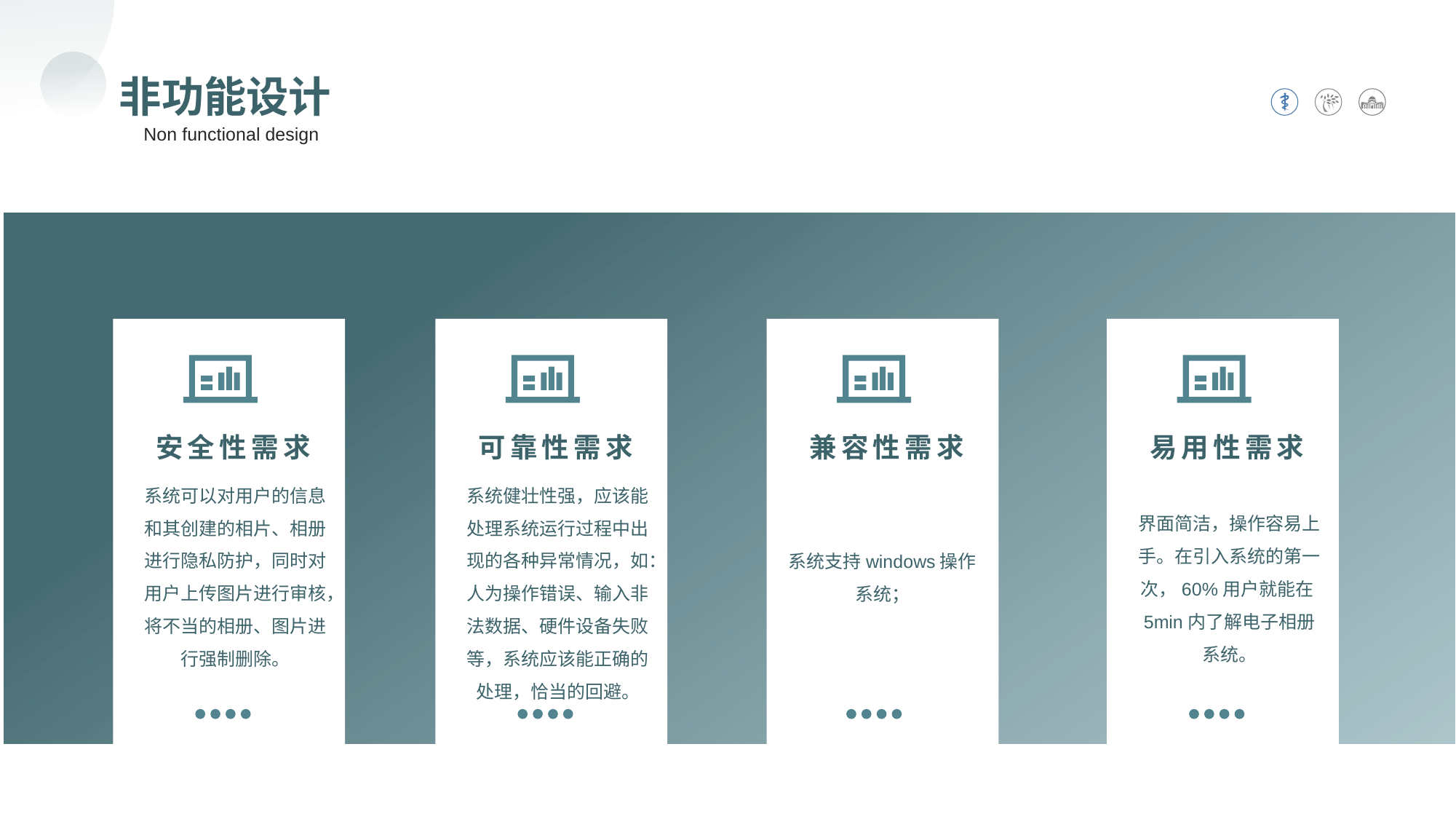

非功能设计
Non functional design

安全性需求
系统可以对用户的信息和其创建的相片、相册进行隐私防护，同时对用户上传图片进行审核，将不当的相册、图片进行强制删除。
可靠性需求
系统健壮性强，应该能处理系统运行过程中出现的各种异常情况，如：人为操作错误、输入非法数据、硬件设备失败等，系统应该能正确的处理，恰当的回避。
兼容性需求
系统支持windows操作系统；
易用性需求
界面简洁，操作容易上手。在引入系统的第一次，60%用户就能在5min内了解电子相册系统。